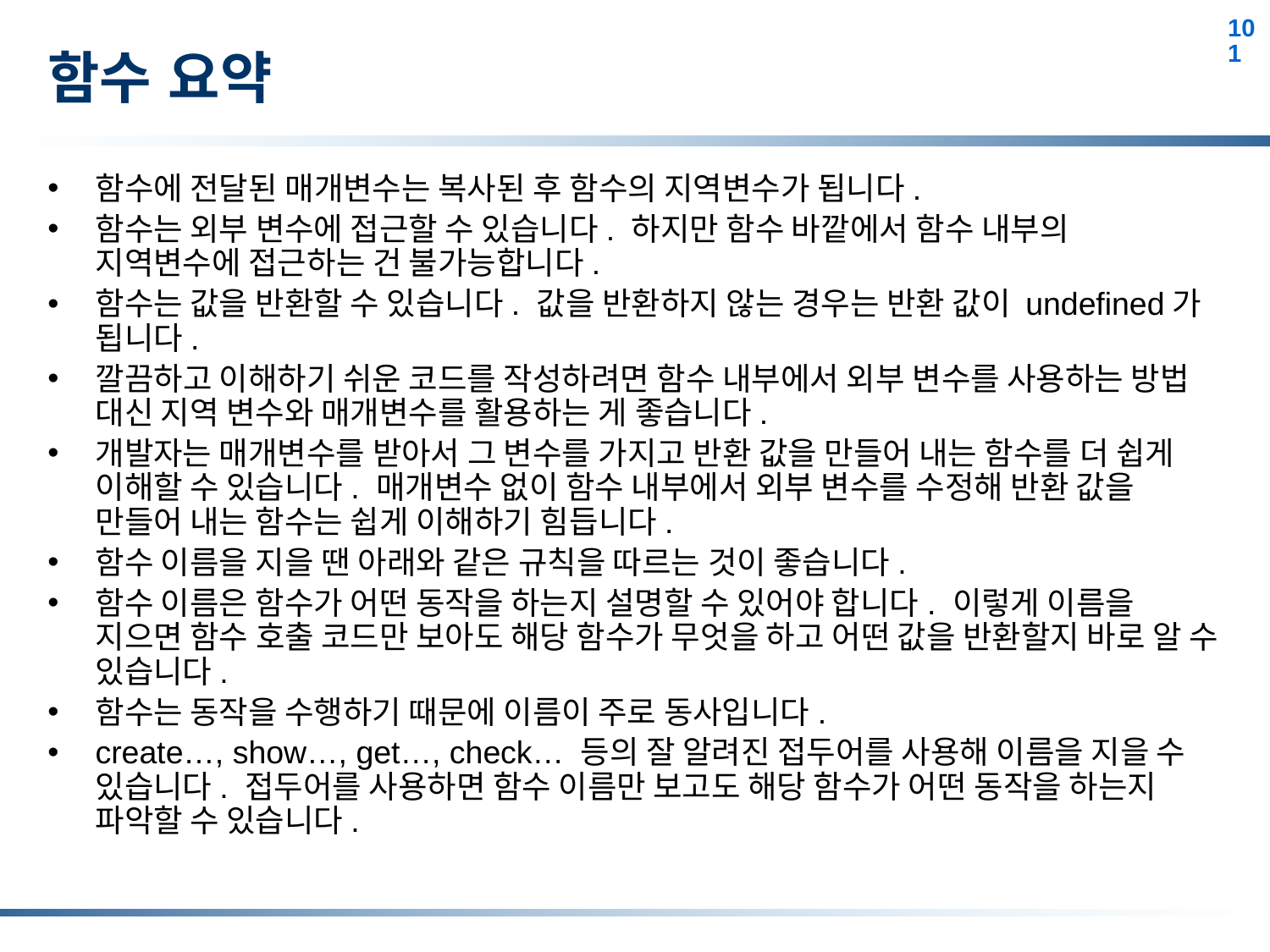

# 함수 요약
함수에 전달된 매개변수는 복사된 후 함수의 지역변수가 됩니다.
함수는 외부 변수에 접근할 수 있습니다. 하지만 함수 바깥에서 함수 내부의 지역변수에 접근하는 건 불가능합니다.
함수는 값을 반환할 수 있습니다. 값을 반환하지 않는 경우는 반환 값이 undefined가 됩니다.
깔끔하고 이해하기 쉬운 코드를 작성하려면 함수 내부에서 외부 변수를 사용하는 방법 대신 지역 변수와 매개변수를 활용하는 게 좋습니다.
개발자는 매개변수를 받아서 그 변수를 가지고 반환 값을 만들어 내는 함수를 더 쉽게 이해할 수 있습니다. 매개변수 없이 함수 내부에서 외부 변수를 수정해 반환 값을 만들어 내는 함수는 쉽게 이해하기 힘듭니다.
함수 이름을 지을 땐 아래와 같은 규칙을 따르는 것이 좋습니다.
함수 이름은 함수가 어떤 동작을 하는지 설명할 수 있어야 합니다. 이렇게 이름을 지으면 함수 호출 코드만 보아도 해당 함수가 무엇을 하고 어떤 값을 반환할지 바로 알 수 있습니다.
함수는 동작을 수행하기 때문에 이름이 주로 동사입니다.
create…, show…, get…, check… 등의 잘 알려진 접두어를 사용해 이름을 지을 수 있습니다. 접두어를 사용하면 함수 이름만 보고도 해당 함수가 어떤 동작을 하는지 파악할 수 있습니다.
101